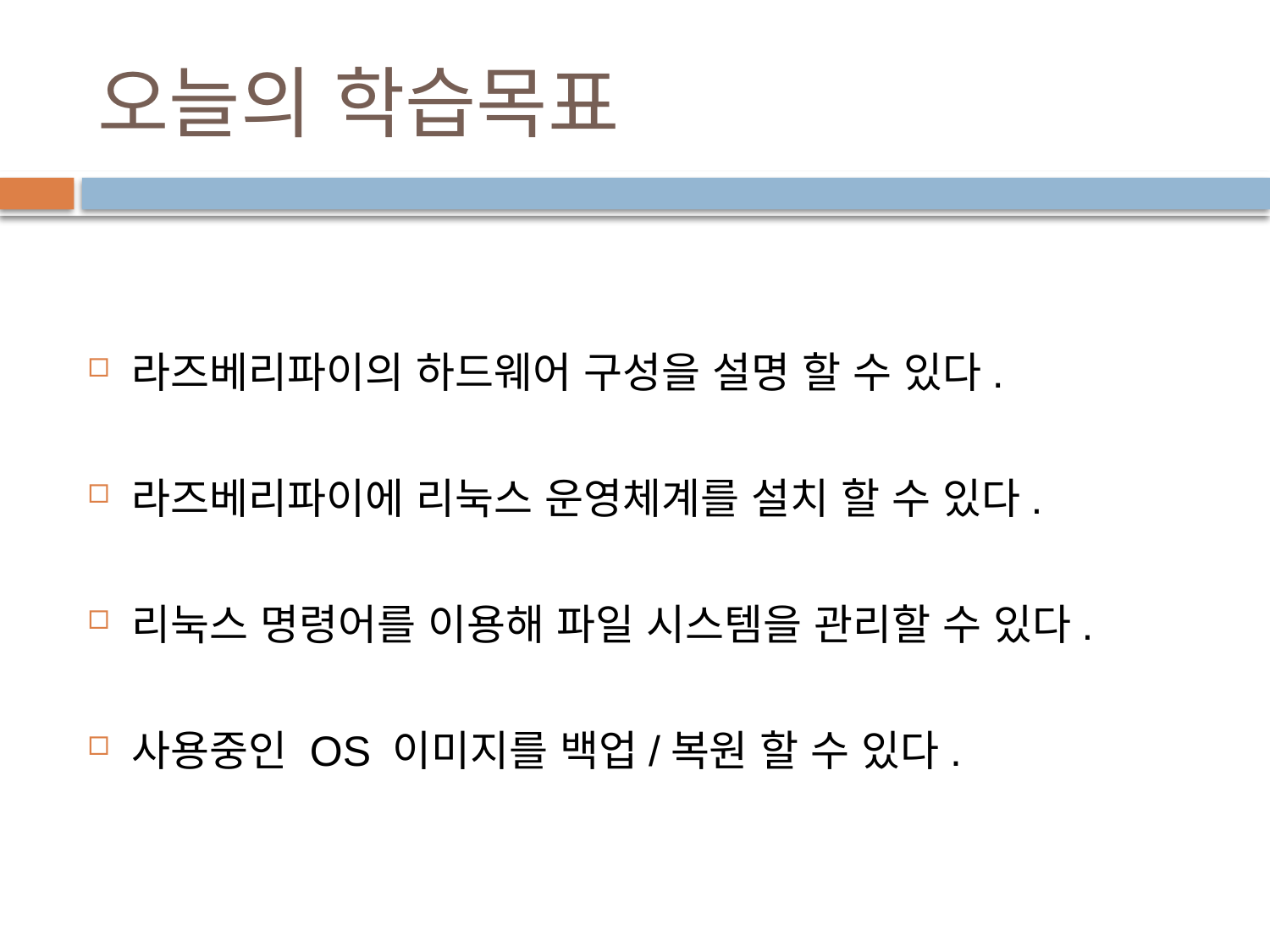

# 오늘의 학습목표

라즈베리파이의 하드웨어 구성을 설명 할 수 있다.

라즈베리파이에 리눅스 운영체계를 설치 할 수 있다.

리눅스 명령어를 이용해 파일 시스템을 관리할 수 있다.

사용중인 OS 이미지를 백업/복원 할 수 있다.